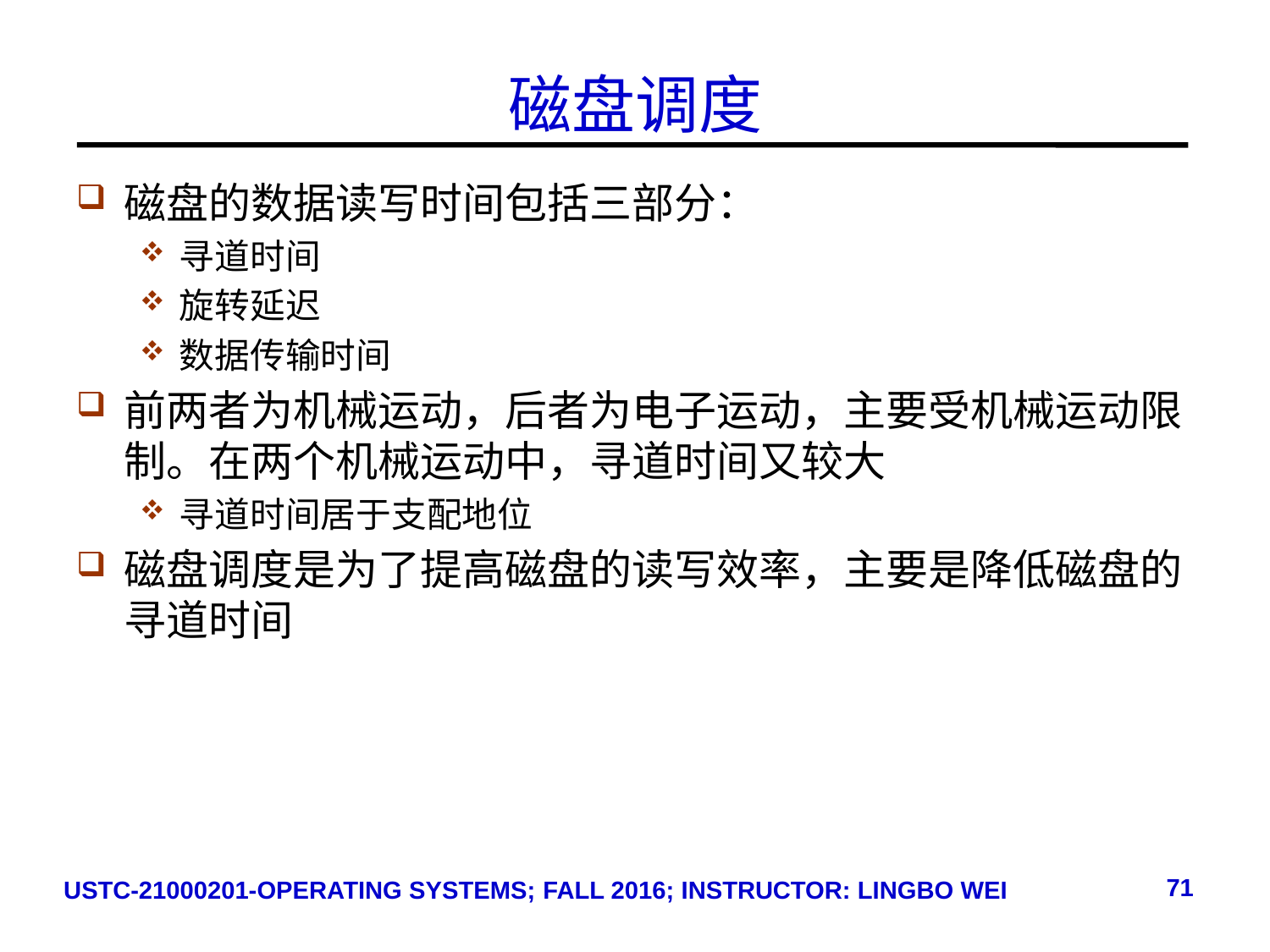

# 磁盘调度
磁盘的数据读写时间包括三部分：
寻道时间
旋转延迟
数据传输时间
前两者为机械运动，后者为电子运动，主要受机械运动限制。在两个机械运动中，寻道时间又较大
寻道时间居于支配地位
磁盘调度是为了提高磁盘的读写效率，主要是降低磁盘的寻道时间

71
USTC-21000201-OPERATING SYSTEMS; FALL 2016; INSTRUCTOR: LINGBO WEI